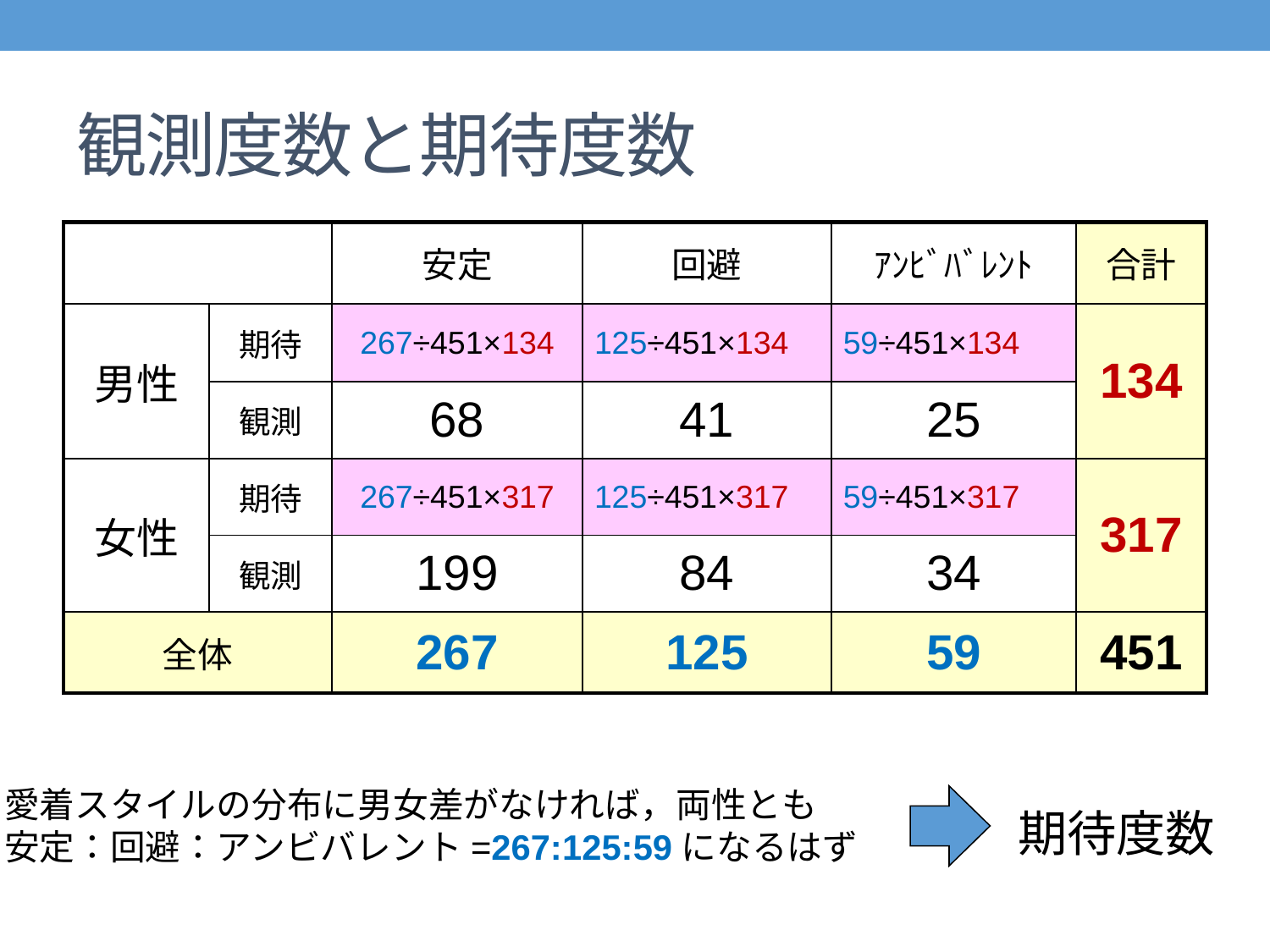

# 観測度数と期待度数
|  |  | 安定 | 回避 | ｱﾝﾋﾞﾊﾞﾚﾝﾄ | 合計 |
| --- | --- | --- | --- | --- | --- |
| 男性 | 期待 | 267÷451×134 | 125÷451×134 | 59÷451×134 | 134 |
|  | 観測 | 68 | 41 | 25 |  |
| 女性 | 期待 | 267÷451×317 | 125÷451×317 | 59÷451×317 | 317 |
|  | 観測 | 199 | 84 | 34 |  |
| 全体 |  | 267 | 125 | 59 | 451 |
愛着スタイルの分布に男女差がなければ，両性とも
安定：回避：アンビバレント=267:125:59になるはず

期待度数